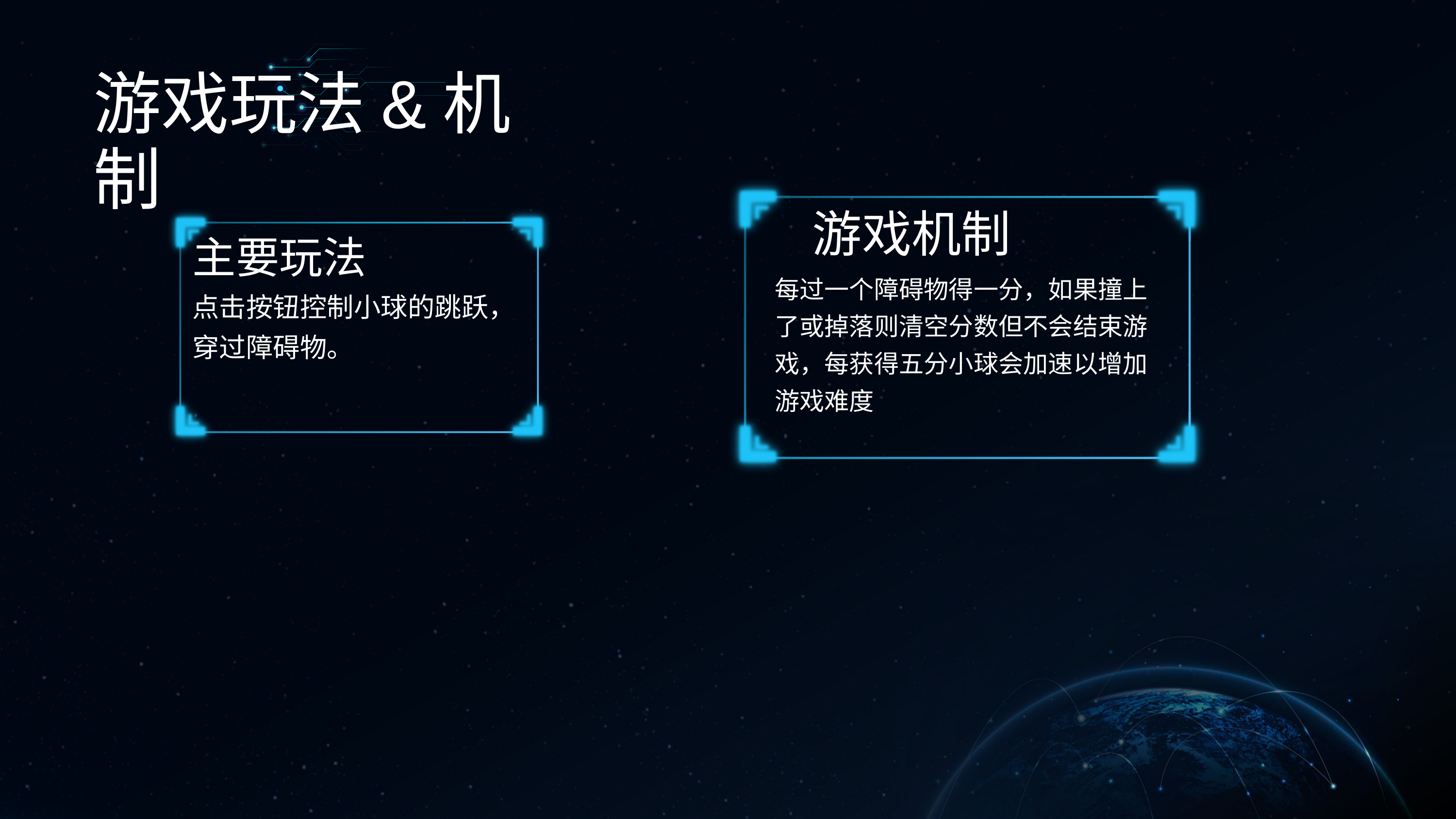

游戏玩法&机制

游戏机制

主要玩法
每过一个障碍物得一分，如果撞上了或掉落则清空分数但不会结束游戏，每获得五分小球会加速以增加游戏难度
点击按钮控制小球的跳跃，穿过障碍物。